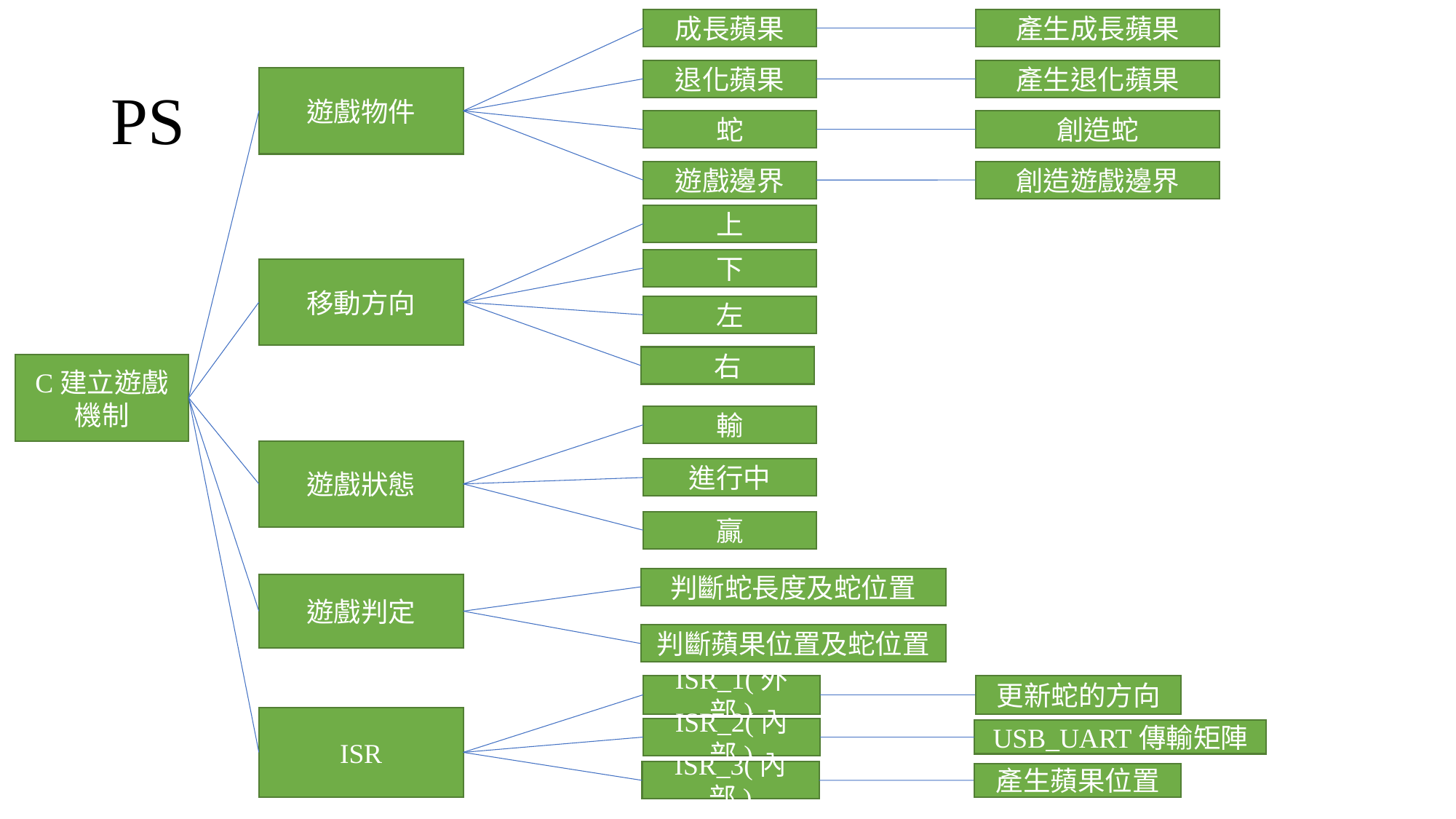

產生成長蘋果
成長蘋果
# PS
退化蘋果
產生退化蘋果
遊戲物件
創造蛇
蛇
創造遊戲邊界
遊戲邊界
上
下
移動方向
左
右
C建立遊戲機制
輸
遊戲狀態
進行中
贏
判斷蛇長度及蛇位置
遊戲判定
判斷蘋果位置及蛇位置
ISR_1(外部)
更新蛇的方向
ISR
ISR_2(內部)
USB_UART傳輸矩陣
ISR_3(內部)
產生蘋果位置